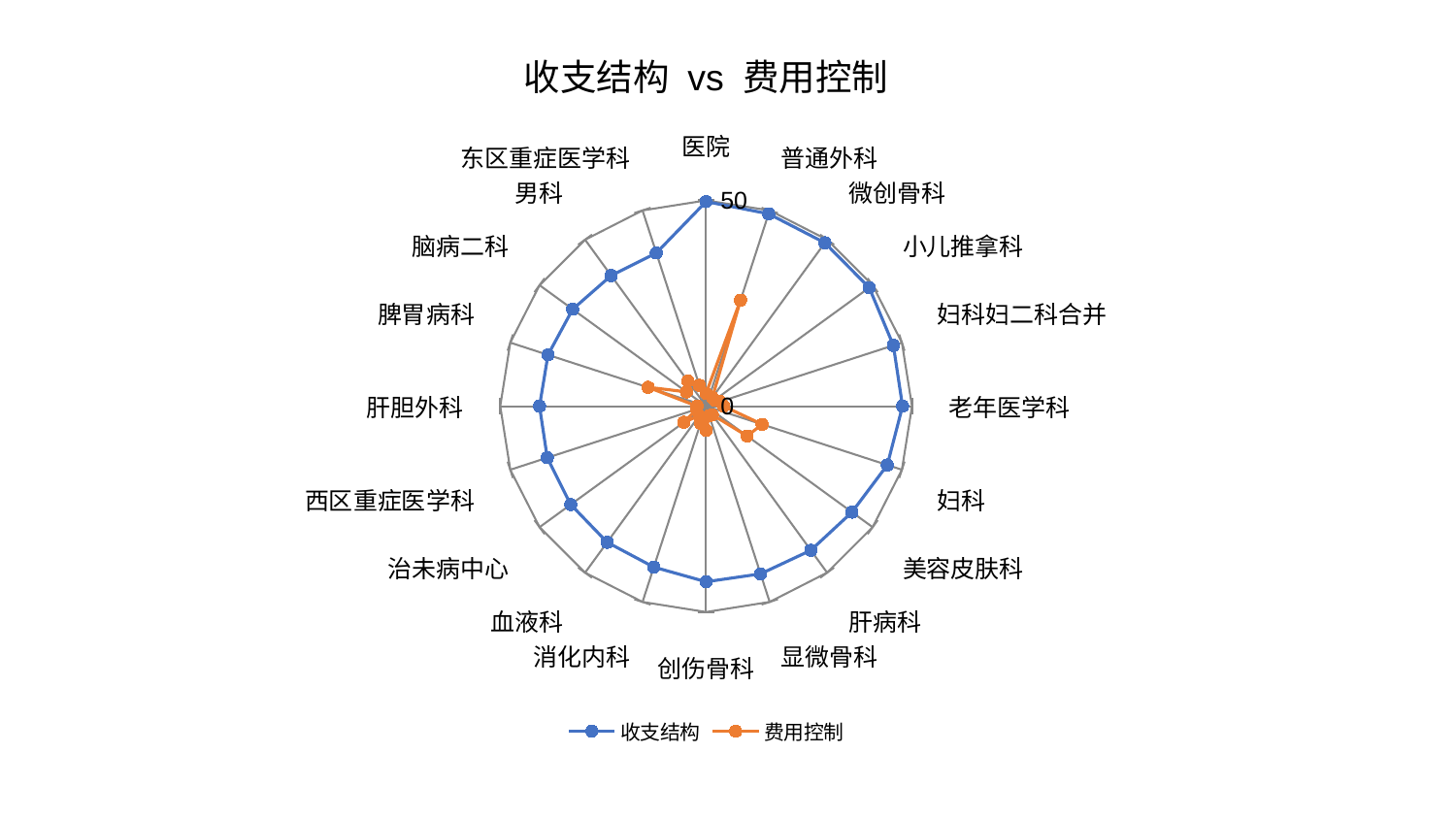

### Chart: 收支结构 vs 费用控制

| Category | 收支结构 | 费用控制 |
|---|---|---|
| 医院 | 49.70754660740682 | 3.1212340068841073 |
| 普通外科 | 49.14595466342883 | 27.10500877537007 |
| 微创骨科 | 49.064422453234144 | 2.615727402570899 |
| 小儿推拿科 | 48.97461602851868 | 2.534970351895915 |
| 妇科妇二科合并 | 47.82397430504632 | 3.6073951503271244 |
| 老年医学科 | 47.70661718899994 | 4.258404815864338 |
| 妇科 | 46.27910037867643 | 14.320373846919427 |
| 美容皮肤科 | 43.804394480565165 | 12.316127912054668 |
| 肝病科 | 43.2882901499196 | 2.565762031627923 |
| 显微骨科 | 42.82761339937723 | 2.4732622809731777 |
| 创伤骨科 | 42.662205871426096 | 5.8522000079876655 |
| 消化内科 | 41.110179421675966 | 4.385701065699905 |
| 血液科 | 40.8773099237419 | 2.8320533851301475 |
| 治未病中心 | 40.65639845809217 | 6.6845350403908474 |
| 西区重症医学科 | 40.55984240771452 | 2.436691250163578 |
| 肝胆外科 | 40.45796601295078 | 2.1816745542840903 |
| 脾胃病科 | 40.380802750567725 | 14.836558382698119 |
| 脑病二科 | 40.06502433385143 | 5.900219665542882 |
| 男科 | 39.232574436703004 | 7.537911057870307 |
| 东区重症医学科 | 39.141001904058534 | 5.336927220096772 |
29